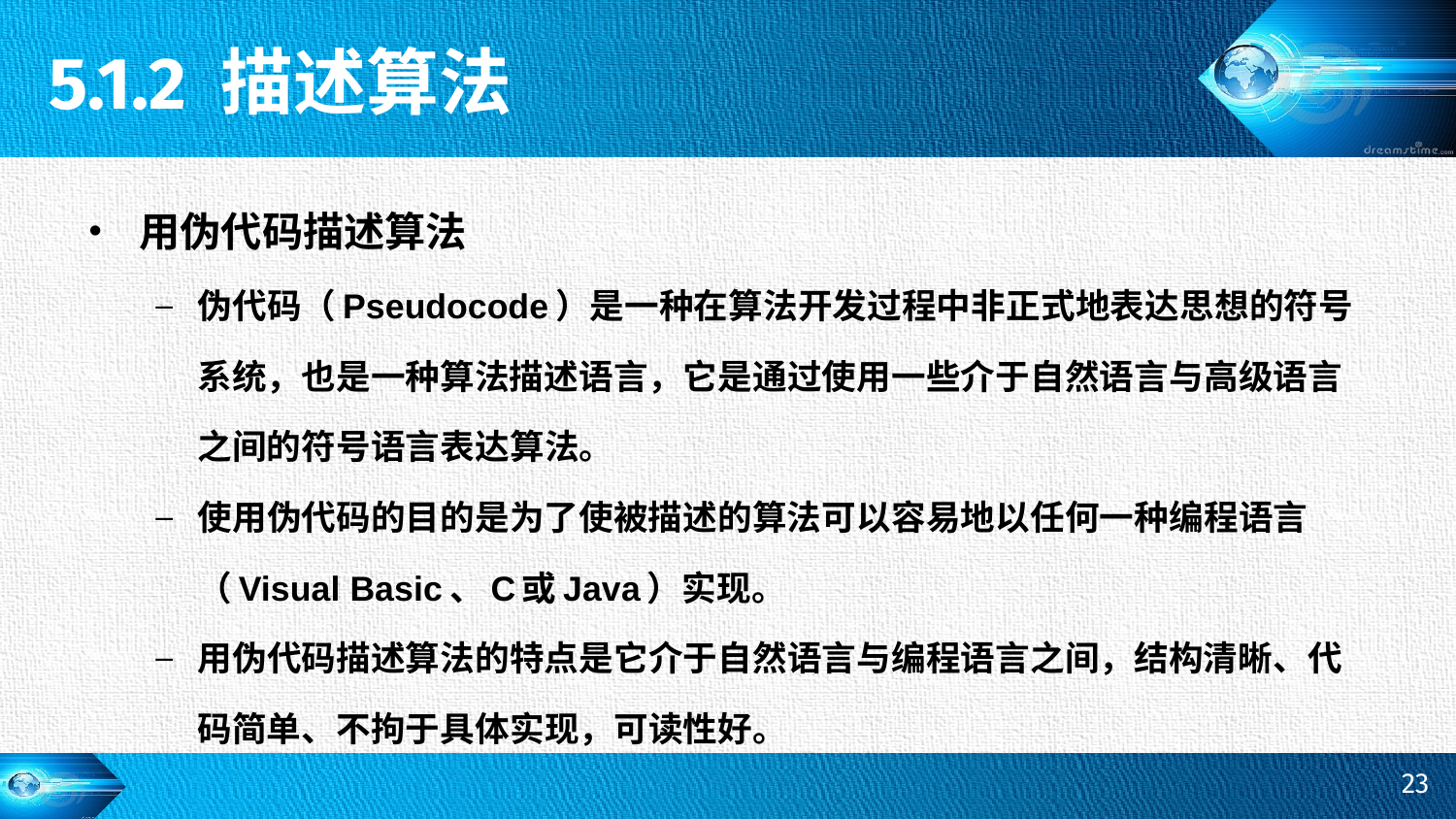

5.1.2 描述算法
用伪代码描述算法
伪代码（Pseudocode）是一种在算法开发过程中非正式地表达思想的符号系统，也是一种算法描述语言，它是通过使用一些介于自然语言与高级语言之间的符号语言表达算法。
使用伪代码的目的是为了使被描述的算法可以容易地以任何一种编程语言（Visual Basic、C或Java）实现。
用伪代码描述算法的特点是它介于自然语言与编程语言之间，结构清晰、代码简单、不拘于具体实现，可读性好。
23